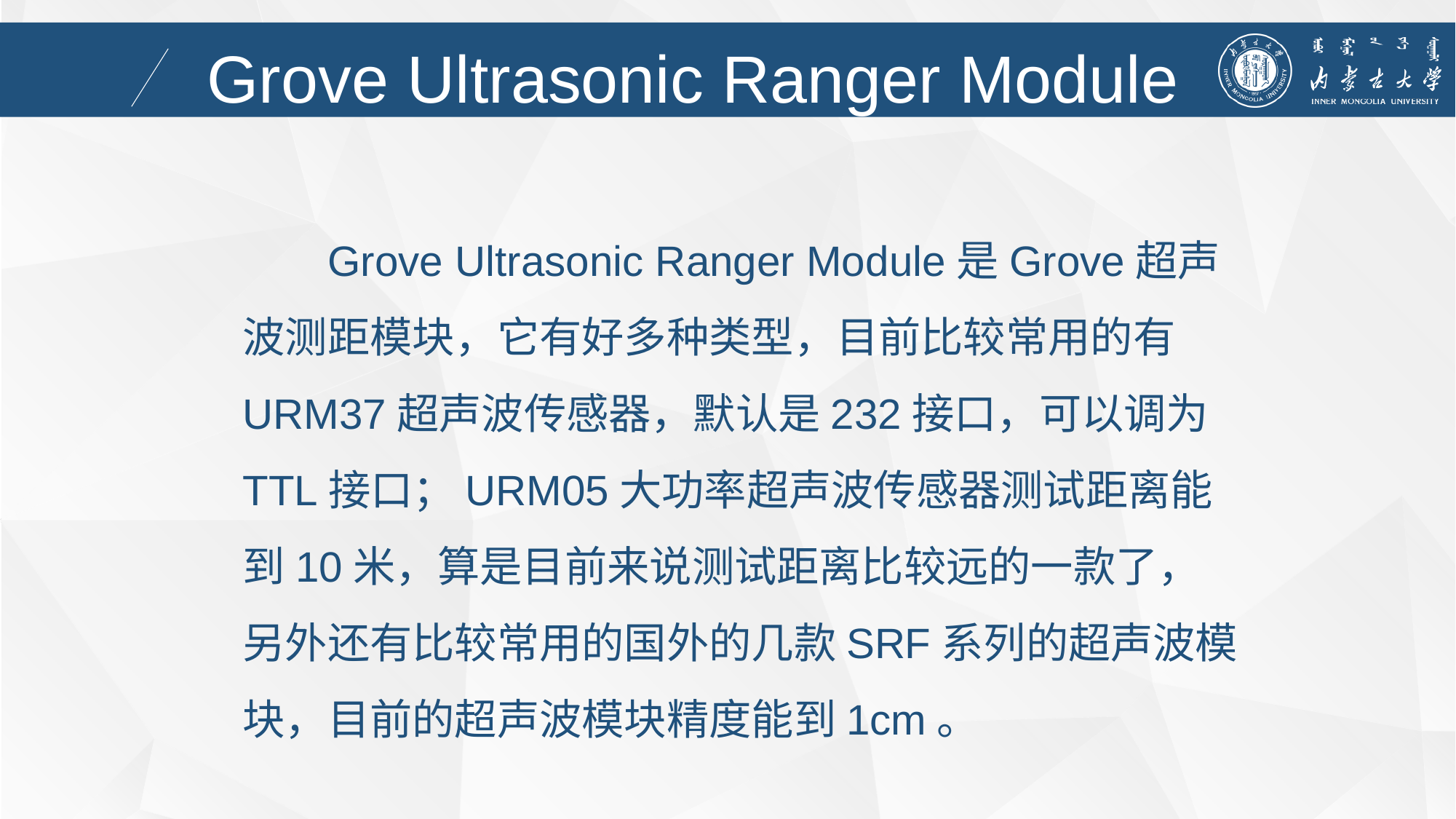

Grove Ultrasonic Ranger Module
Grove Ultrasonic Ranger Module是Grove超声波测距模块，它有好多种类型，目前比较常用的有URM37超声波传感器，默认是232接口，可以调为TTL接口；URM05大功率超声波传感器测试距离能到10米，算是目前来说测试距离比较远的一款了，另外还有比较常用的国外的几款SRF系列的超声波模块，目前的超声波模块精度能到1cm。